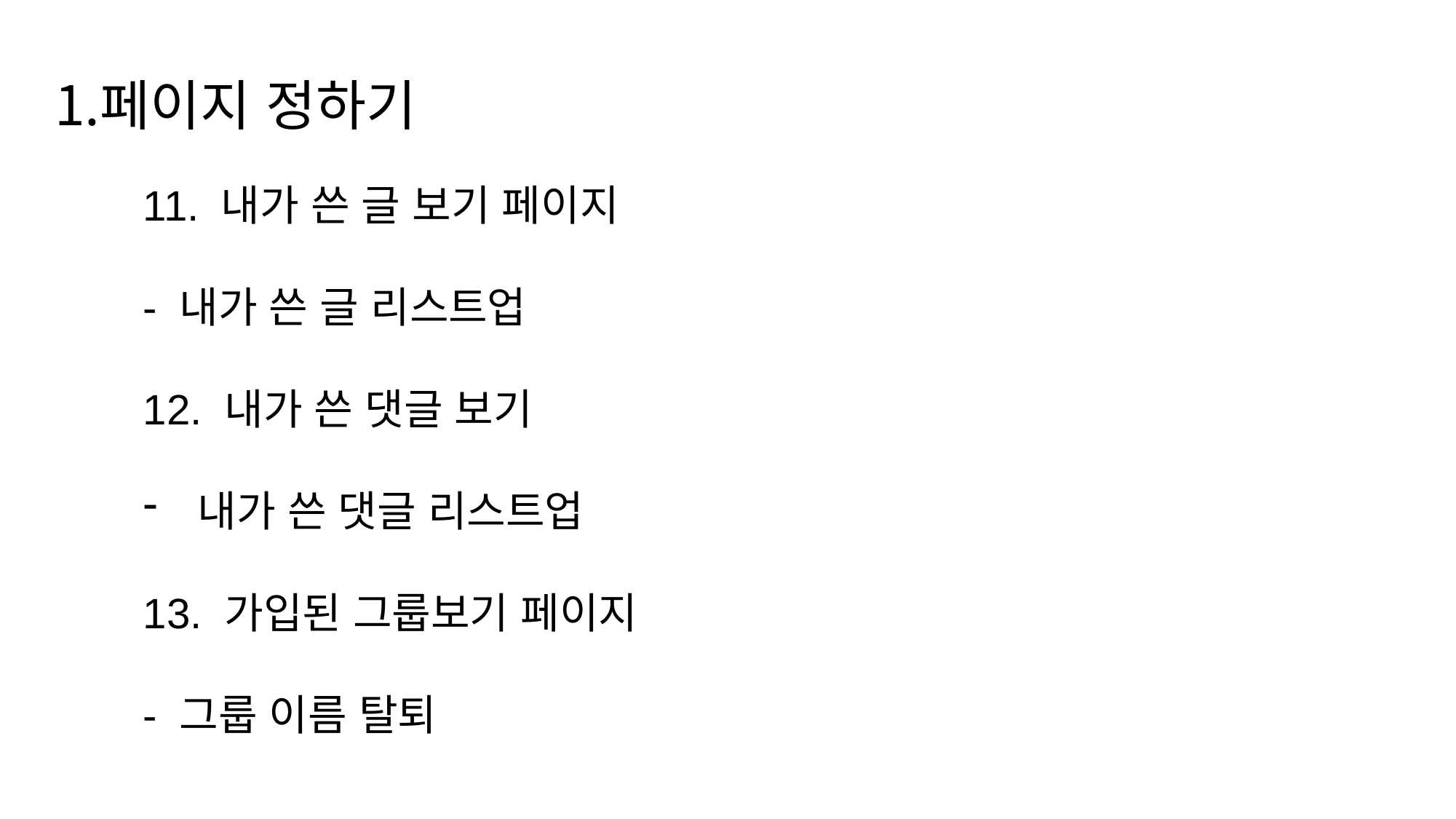

페이지 정하기
11. 내가 쓴 글 보기 페이지
- 내가 쓴 글 리스트업
12. 내가 쓴 댓글 보기
내가 쓴 댓글 리스트업
13. 가입된 그룹보기 페이지
- 그룹 이름 탈퇴